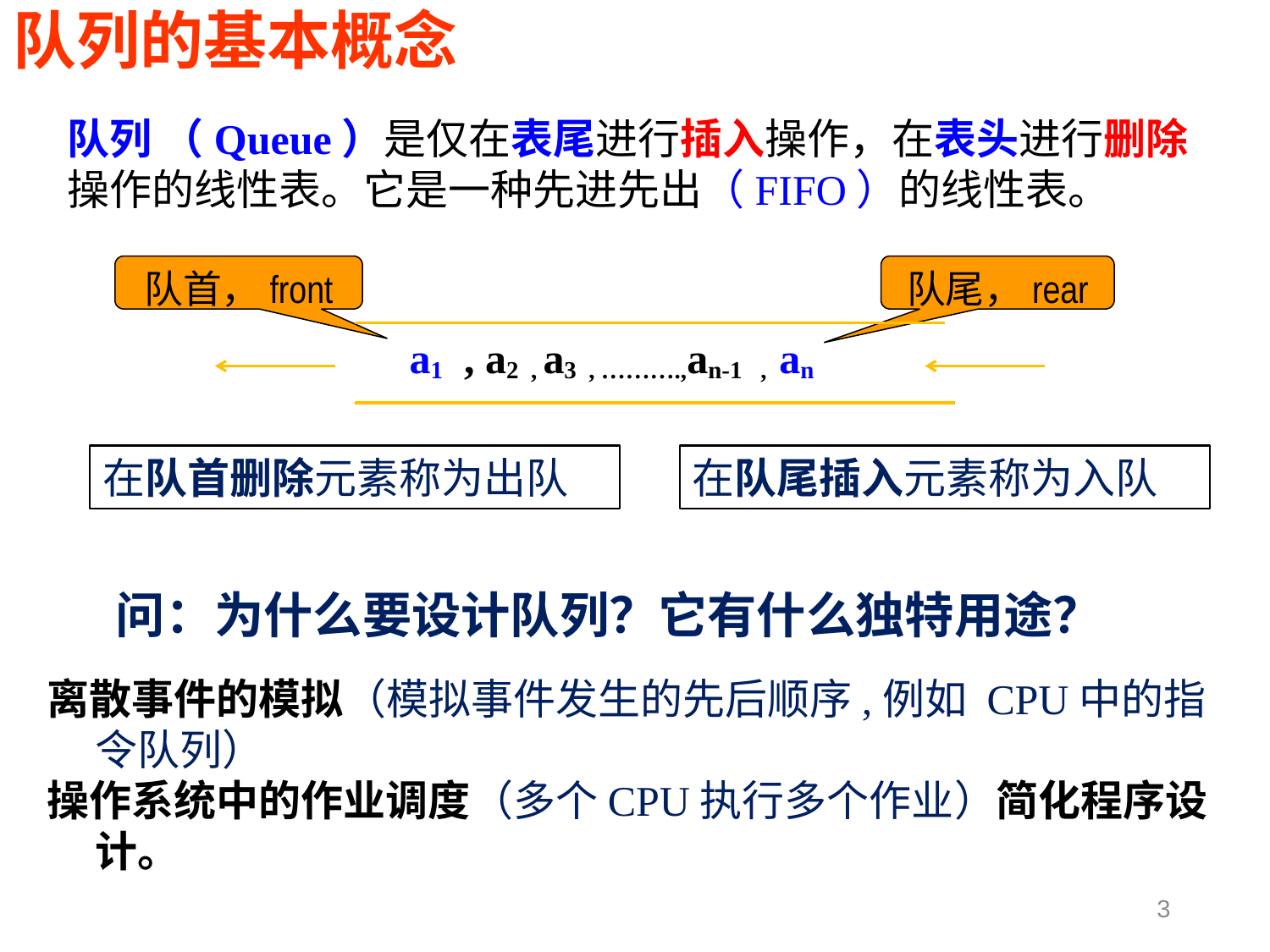

# 队列的基本概念
队列 （Queue）是仅在表尾进行插入操作，在表头进行删除操作的线性表。它是一种先进先出（FIFO）的线性表。
队首，front
队尾，rear
a1  , a2  , a3  , ……….,an-1   ,  an
在队首删除元素称为出队
在队尾插入元素称为入队
问：为什么要设计队列？它有什么独特用途？
离散事件的模拟（模拟事件发生的先后顺序,例如 CPU中的指令队列）
操作系统中的作业调度（多个CPU执行多个作业）简化程序设计。
3